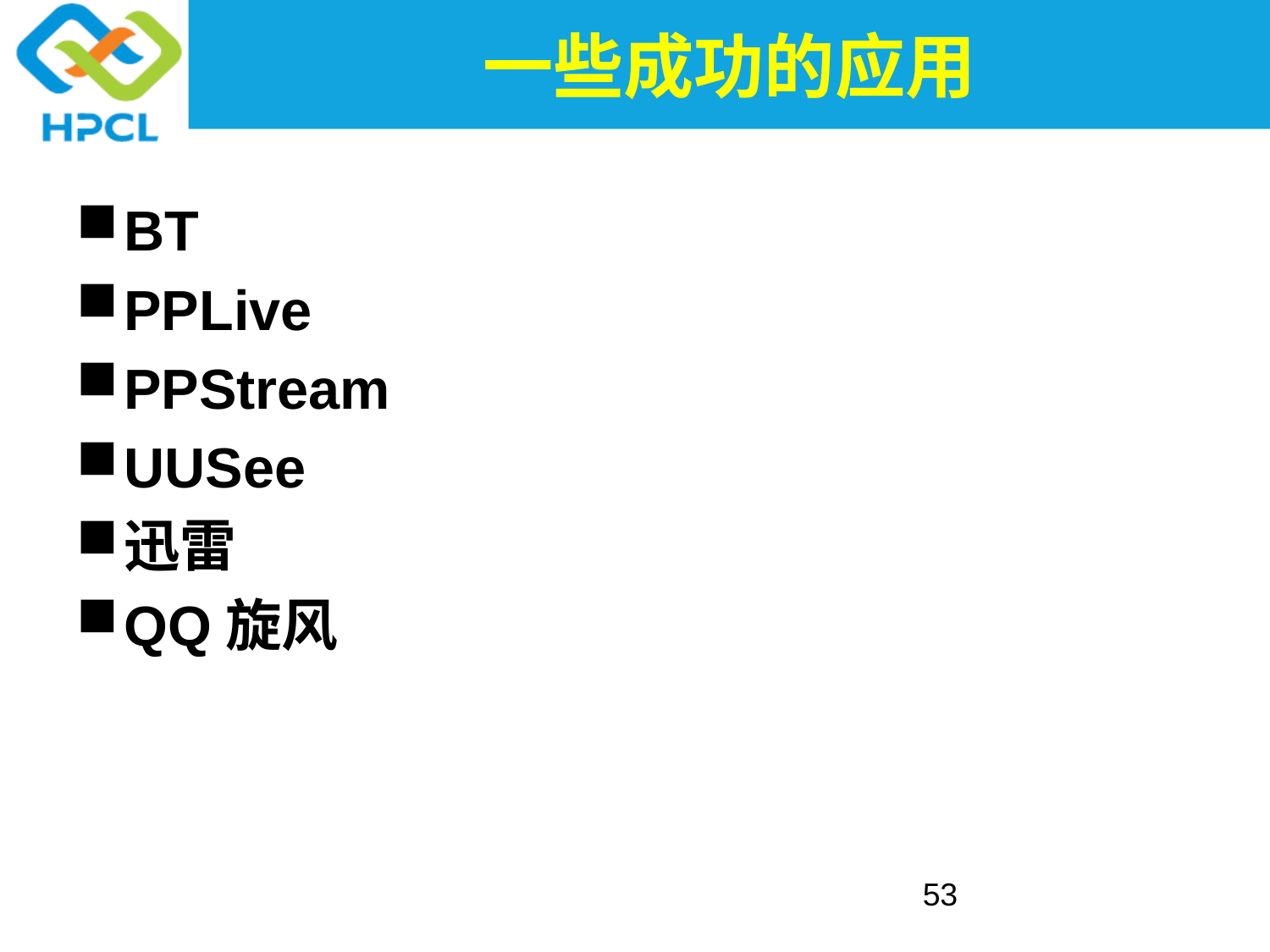

# 一些成功的应用
BT
PPLive
PPStream
UUSee
迅雷
QQ旋风

53